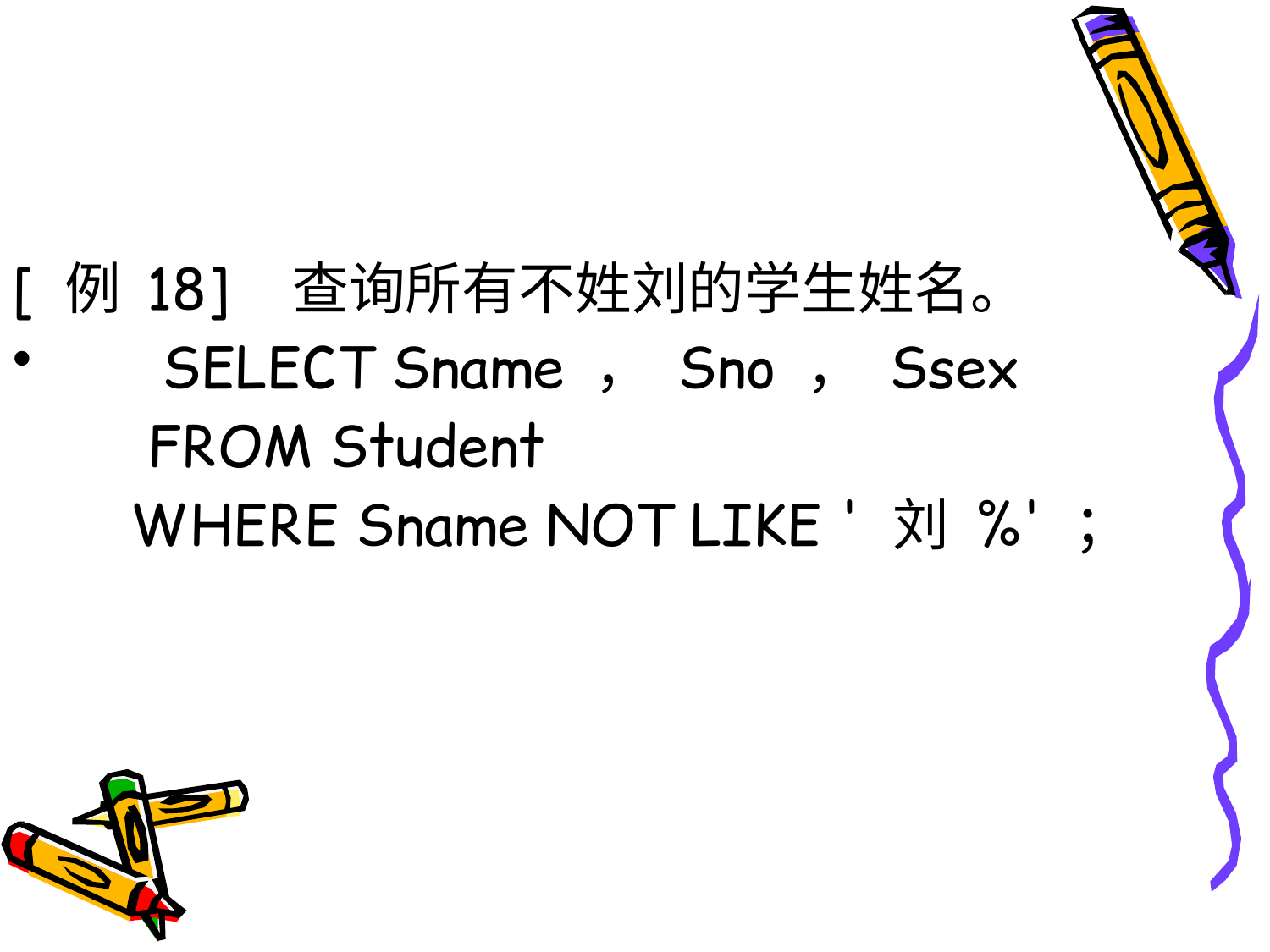

#
[ 例 18]   查询所有不姓刘的学生姓名。
      SELECT Sname ， Sno ， Ssex
        FROM Student
       WHERE Sname NOT LIKE ' 刘 %' ；